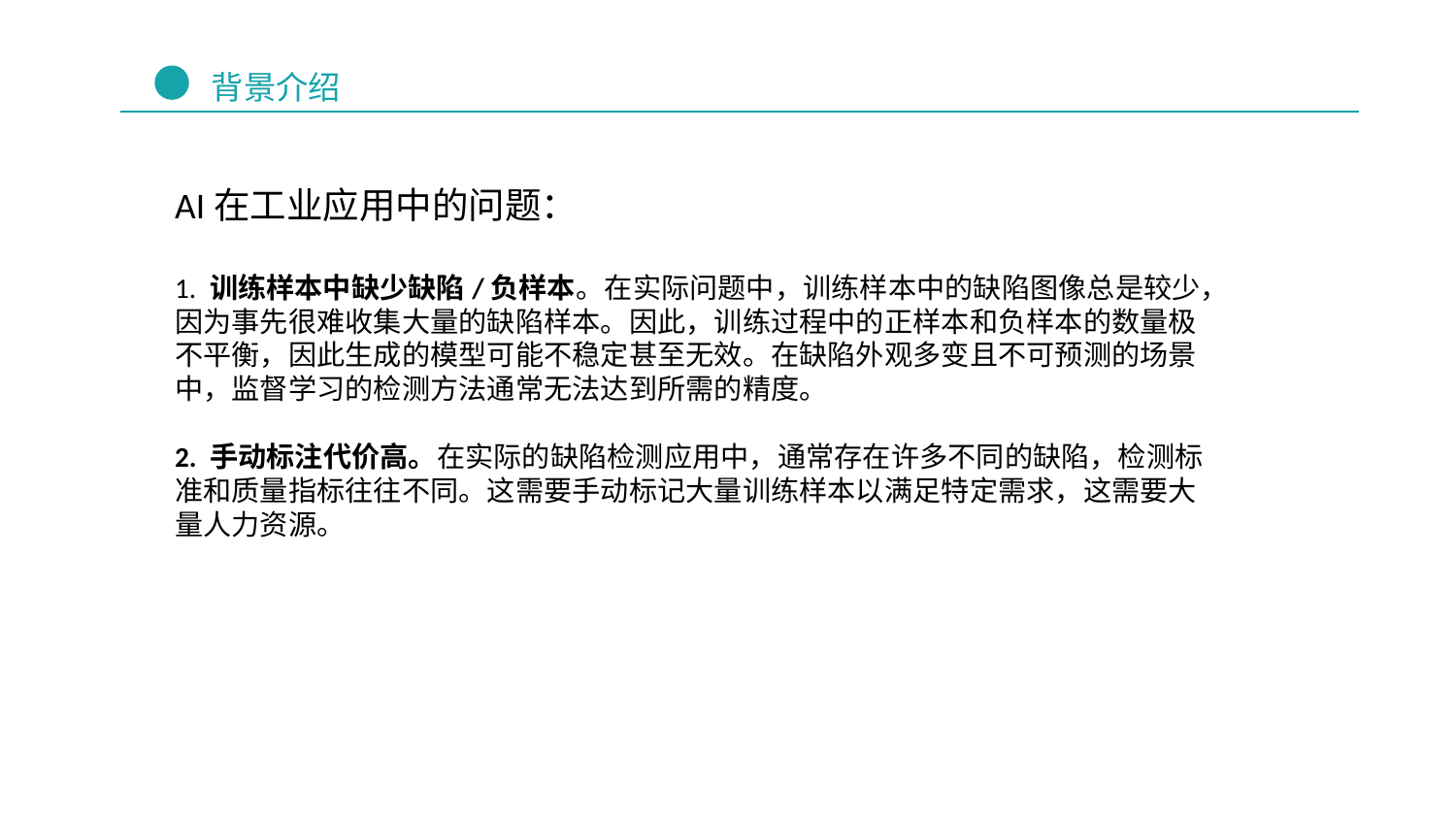

AI在工业应用中的问题：

1. 训练样本中缺少缺陷/负样本。在实际问题中，训练样本中的缺陷图像总是较少，因为事先很难收集大量的缺陷样本。因此，训练过程中的正样本和负样本的数量极不平衡，因此生成的模型可能不稳定甚至无效。在缺陷外观多变且不可预测的场景中，监督学习的检测方法通常无法达到所需的精度。

2. 手动标注代价高。在实际的缺陷检测应用中，通常存在许多不同的缺陷，检测标准和质量指标往往不同。这需要手动标记大量训练样本以满足特定需求，这需要大量人力资源。